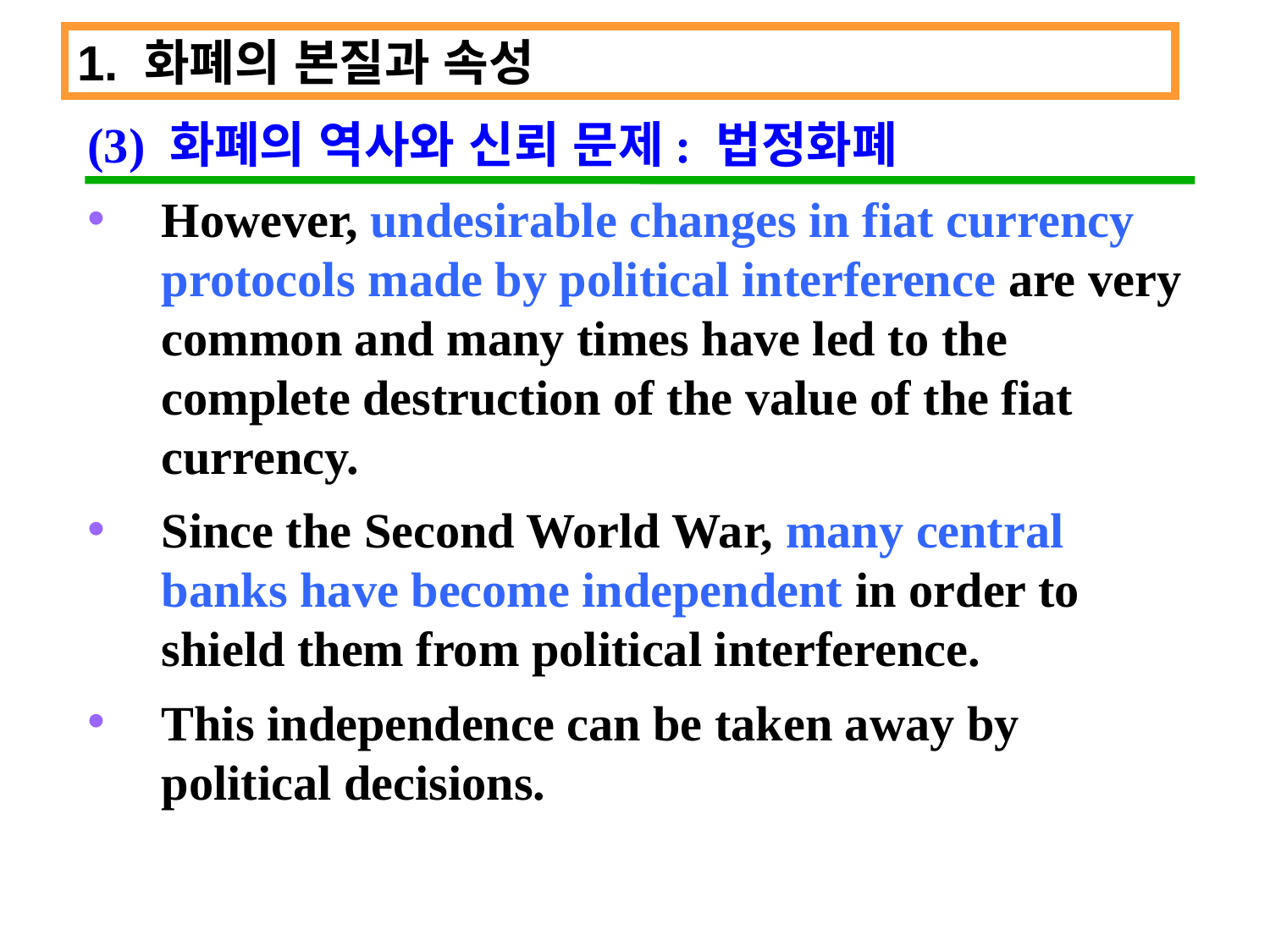

1. 화폐의 본질과 속성
(3) 화폐의 역사와 신뢰 문제: 법정화폐
However, undesirable changes in fiat currency protocols made by political interference are very common and many times have led to the complete destruction of the value of the fiat currency.
Since the Second World War, many central banks have become independent in order to shield them from political interference.
This independence can be taken away by political decisions.